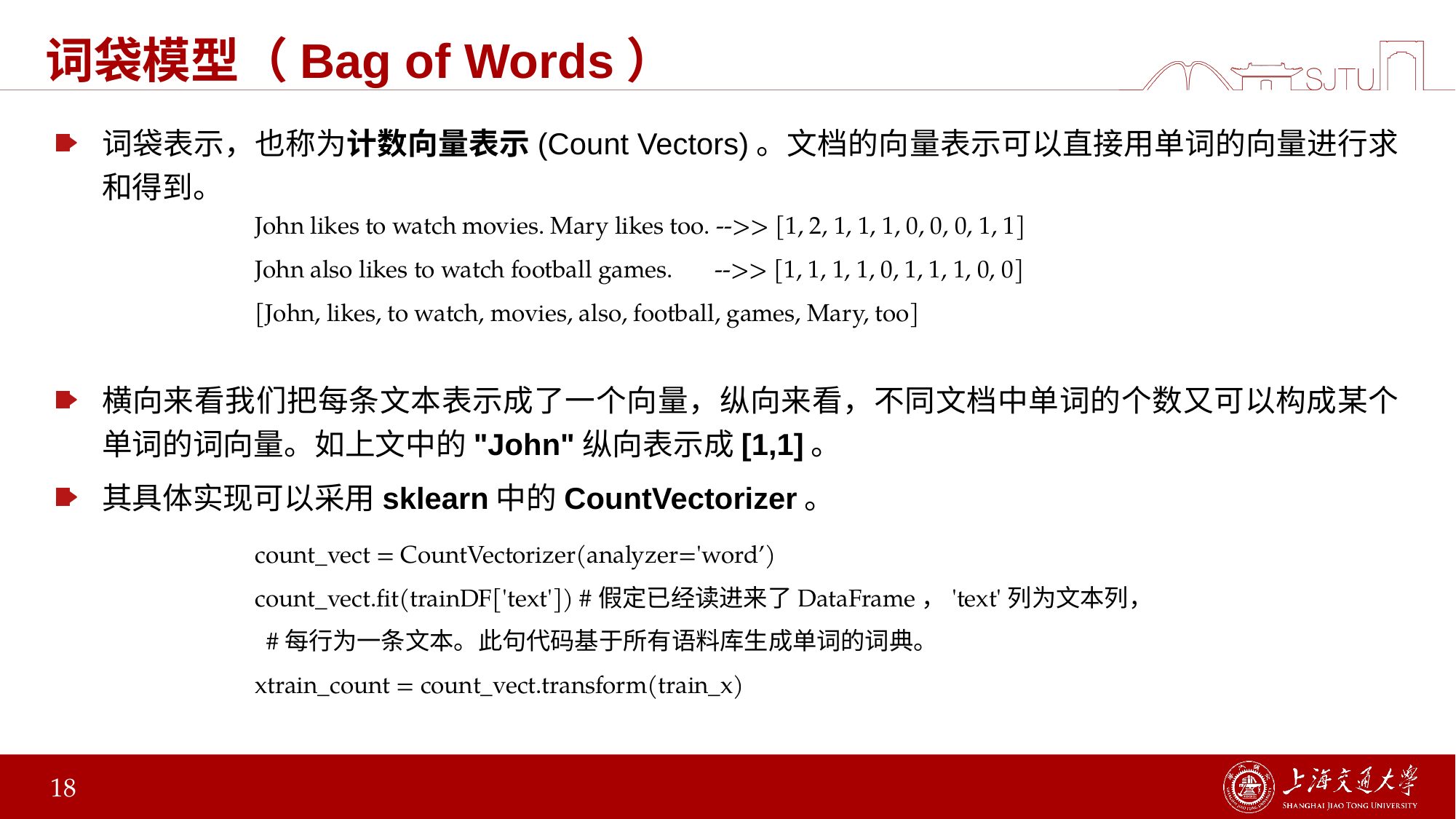

# 词袋模型（Bag of Words）
词袋表示，也称为计数向量表示(Count Vectors)。文档的向量表示可以直接用单词的向量进行求和得到。

横向来看我们把每条文本表示成了一个向量，纵向来看，不同文档中单词的个数又可以构成某个单词的词向量。如上文中的"John"纵向表示成[1,1]。
其具体实现可以采用sklearn中的CountVectorizer。
John likes to watch movies. Mary likes too. -->> [1, 2, 1, 1, 1, 0, 0, 0, 1, 1] John also likes to watch football games.       -->> [1, 1, 1, 1, 0, 1, 1, 1, 0, 0]
[John, likes, to watch, movies, also, football, games, Mary, too]
count_vect = CountVectorizer(analyzer='word’)
count_vect.fit(trainDF['text']) #假定已经读进来了DataFrame，'text'列为文本列， #每行为一条文本。此句代码基于所有语料库生成单词的词典。
xtrain_count = count_vect.transform(train_x)
18